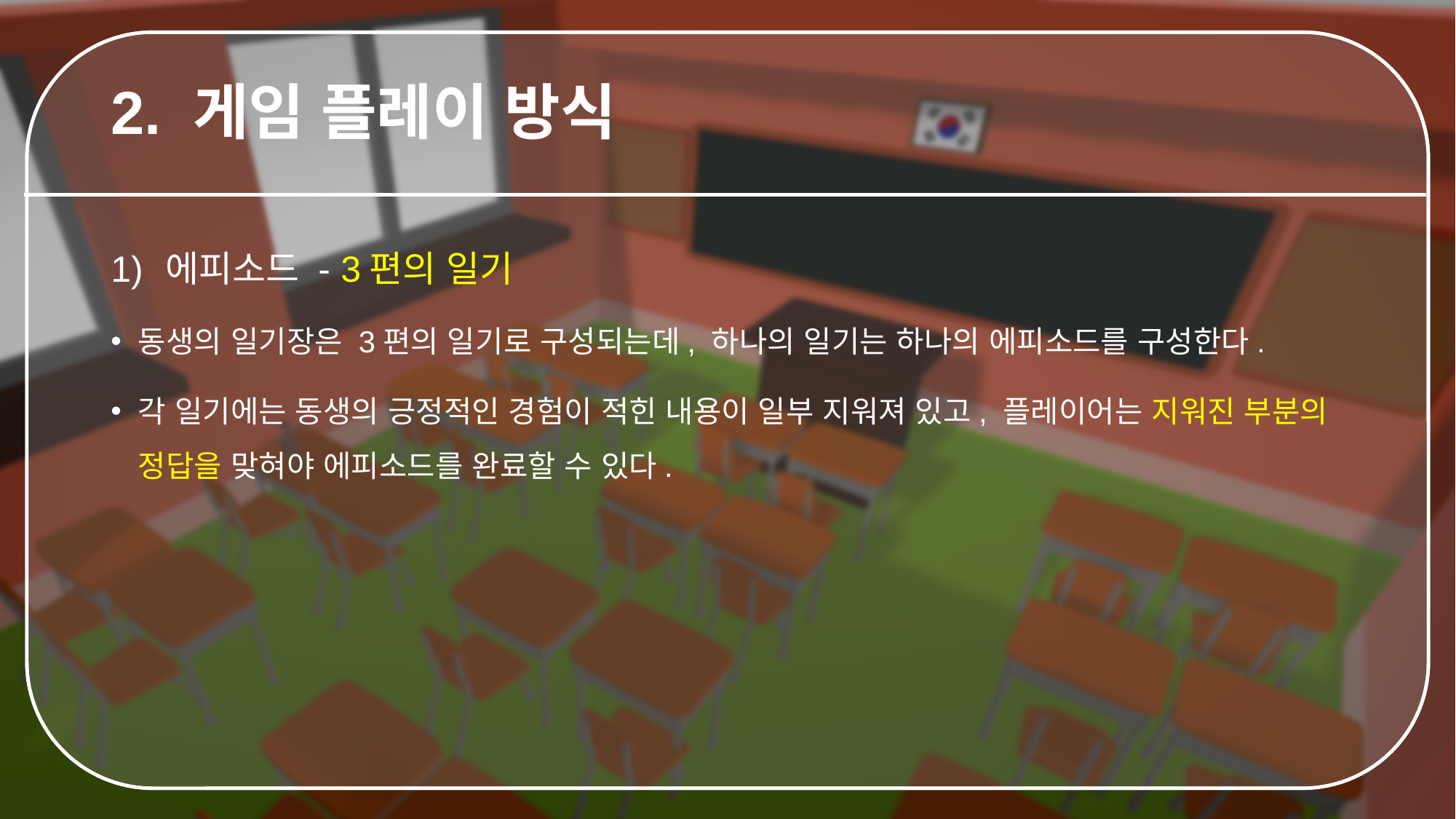

# 2. 게임 플레이 방식
에피소드 - 3편의 일기
동생의 일기장은 3편의 일기로 구성되는데, 하나의 일기는 하나의 에피소드를 구성한다.
각 일기에는 동생의 긍정적인 경험이 적힌 내용이 일부 지워져 있고, 플레이어는 지워진 부분의 정답을 맞혀야 에피소드를 완료할 수 있다.